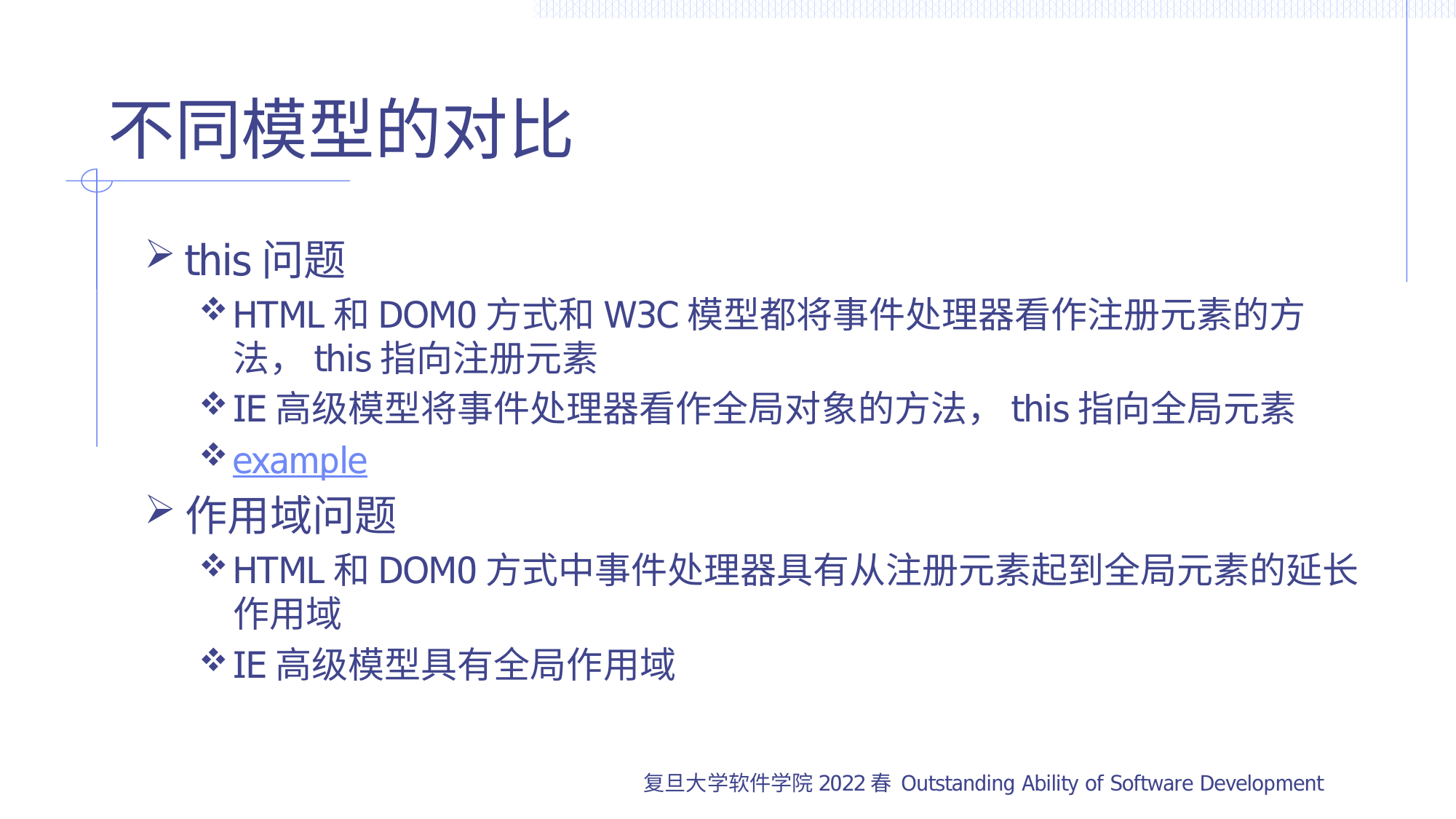

# 不同模型的对比
this问题
HTML和DOM0方式和W3C模型都将事件处理器看作注册元素的方法，this指向注册元素
IE高级模型将事件处理器看作全局对象的方法，this指向全局元素
example
作用域问题
HTML和DOM0方式中事件处理器具有从注册元素起到全局元素的延长作用域
IE高级模型具有全局作用域